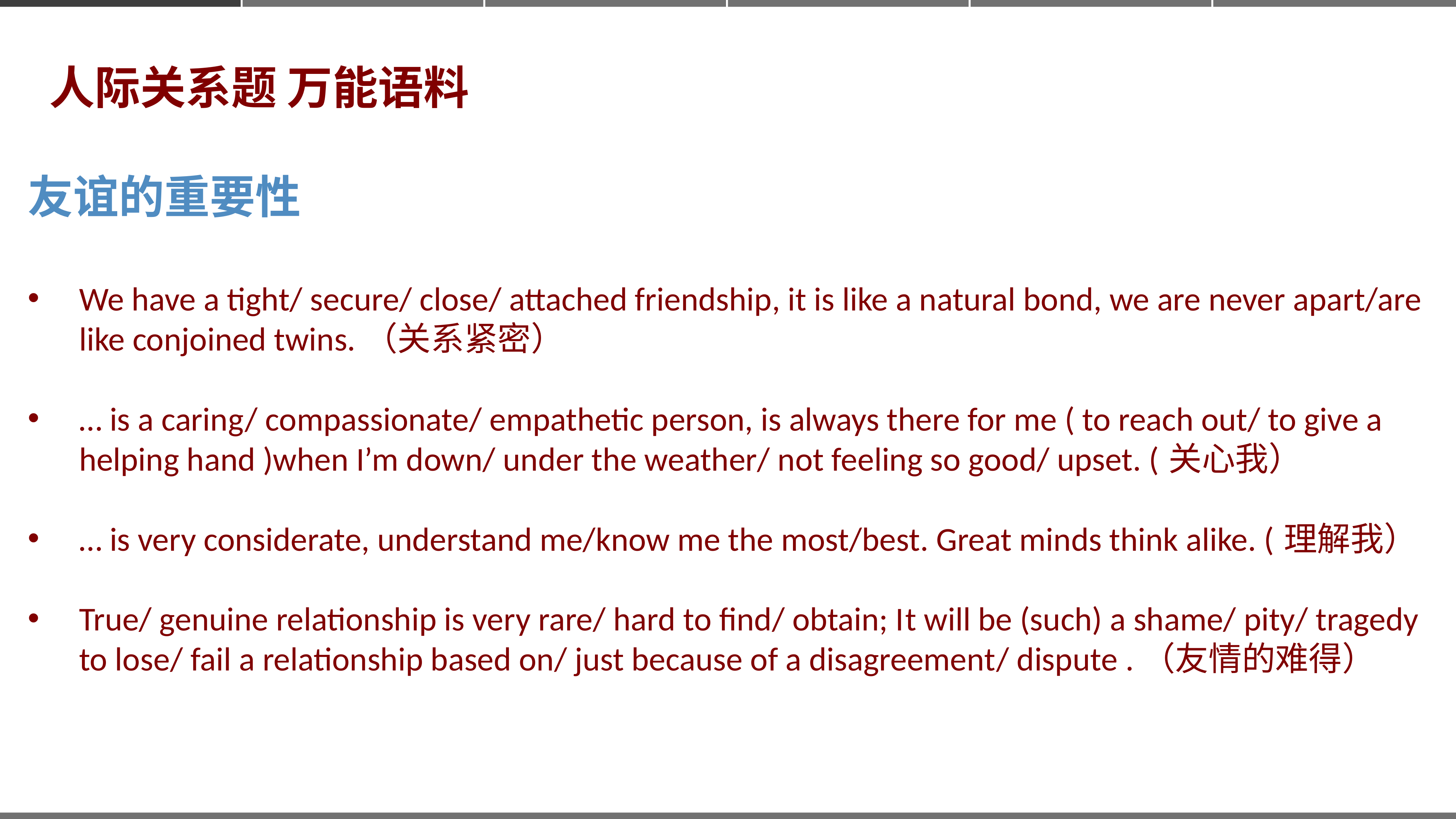

人际关系题 万能语料

友谊的重要性

We have a tight/ secure/ close/ attached friendship, it is like a natural bond, we are never apart/are like conjoined twins.（关系紧密）

… is a caring/ compassionate/ empathetic person, is always there for me ( to reach out/ to give a helping hand )when I’m down/ under the weather/ not feeling so good/ upset. (关心我）

… is very considerate, understand me/know me the most/best. Great minds think alike. (理解我）

True/ genuine relationship is very rare/ hard to find/ obtain; It will be (such) a shame/ pity/ tragedy  to lose/ fail a relationship based on/ just because of a disagreement/ dispute .（友情的难得）